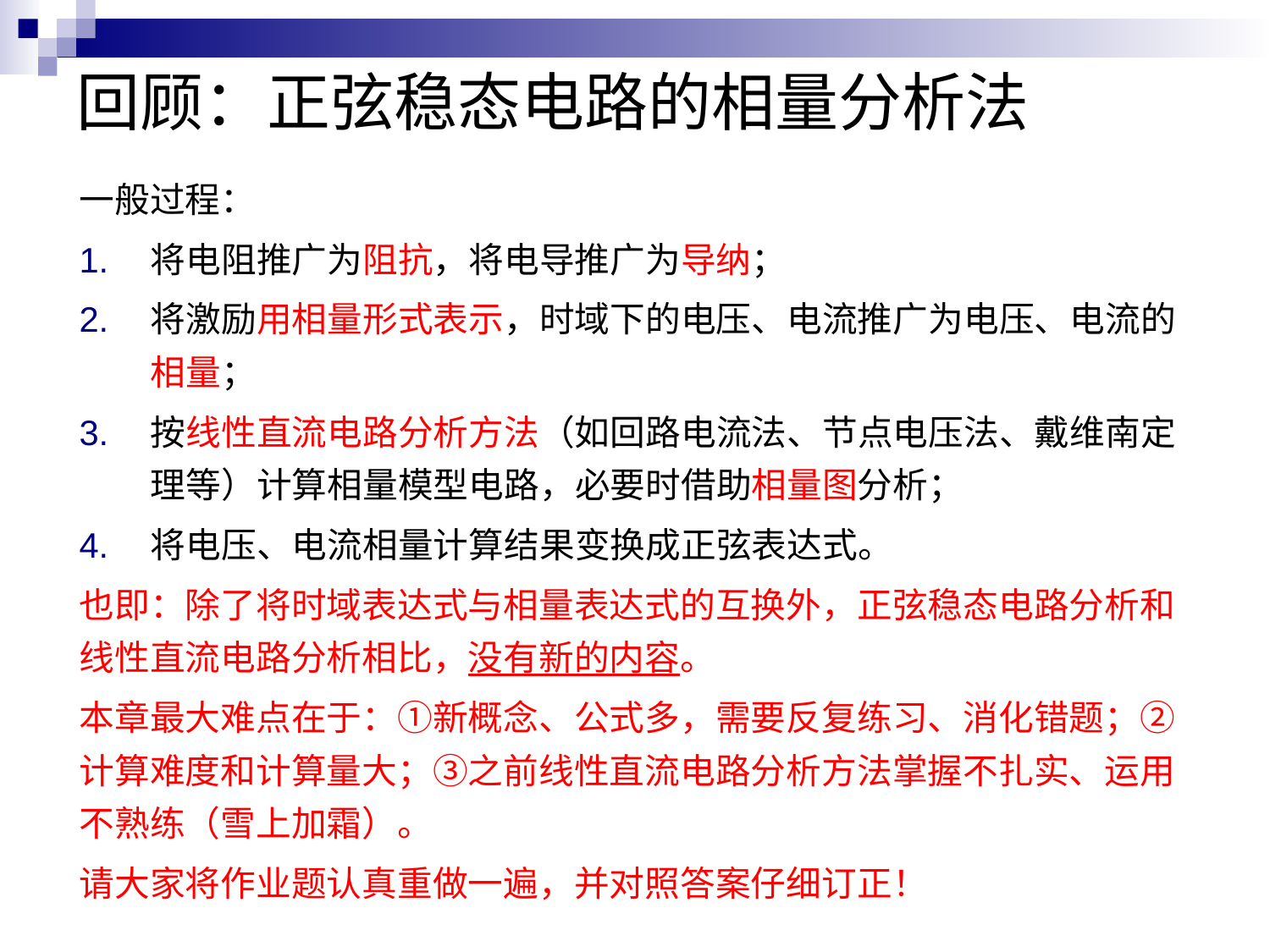

# 回顾：正弦稳态电路的相量分析法
一般过程：
将电阻推广为阻抗，将电导推广为导纳；
将激励用相量形式表示，时域下的电压、电流推广为电压、电流的相量；
按线性直流电路分析方法（如回路电流法、节点电压法、戴维南定理等）计算相量模型电路，必要时借助相量图分析；
将电压、电流相量计算结果变换成正弦表达式。
也即：除了将时域表达式与相量表达式的互换外，正弦稳态电路分析和线性直流电路分析相比，没有新的内容。
本章最大难点在于：①新概念、公式多，需要反复练习、消化错题；②计算难度和计算量大；③之前线性直流电路分析方法掌握不扎实、运用不熟练（雪上加霜）。
请大家将作业题认真重做一遍，并对照答案仔细订正！